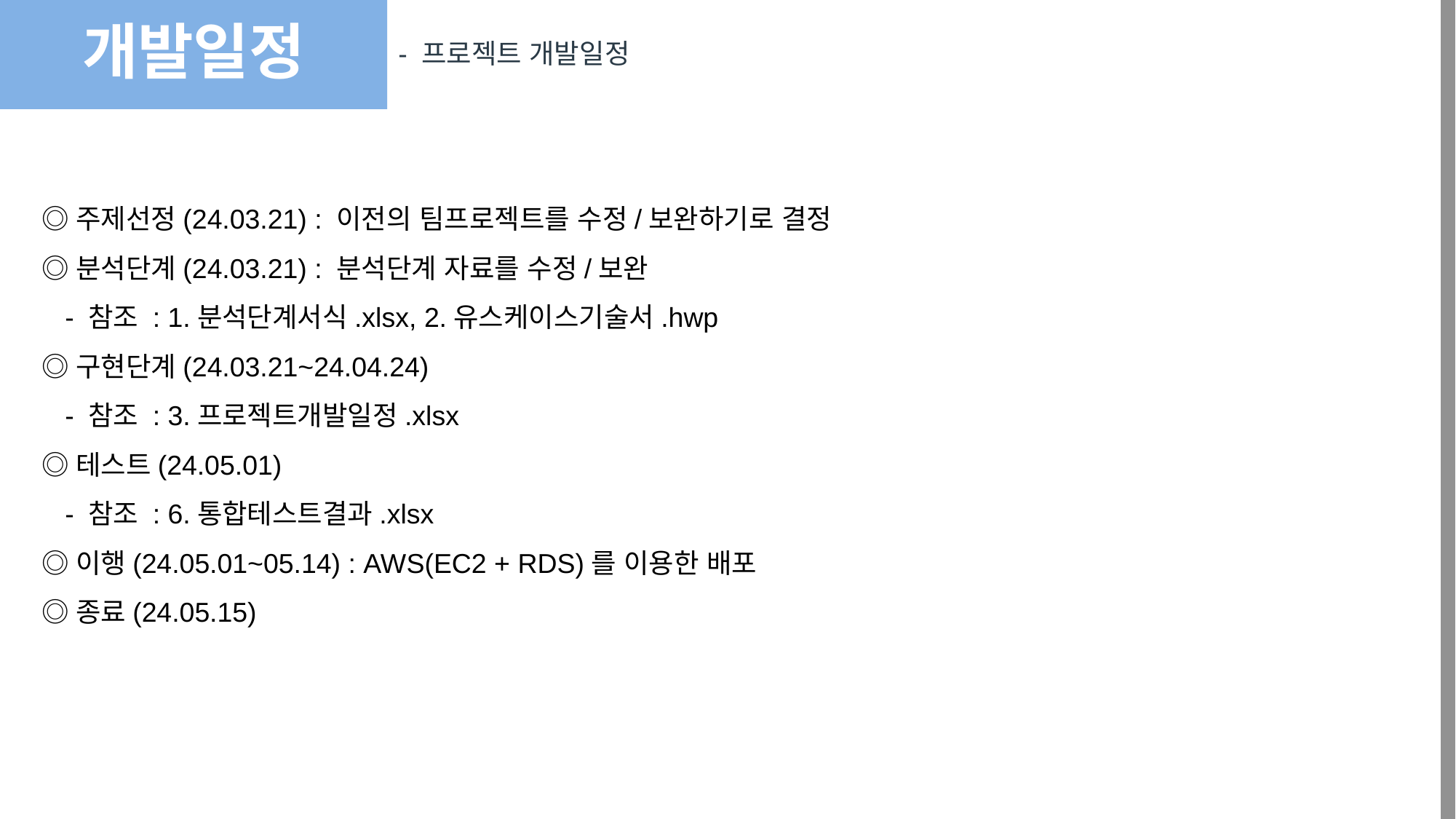

개발일정
- 프로젝트 개발일정
주제선정 : 이전의 팀프로젝트를
분석단계
개발환경구축
구현단계
종료
◎주제선정(24.03.21) : 이전의 팀프로젝트를 수정/보완하기로 결정
◎분석단계(24.03.21) : 분석단계 자료를 수정/보완
   - 참조 : 1.분석단계서식.xlsx, 2.유스케이스기술서.hwp
◎구현단계(24.03.21~24.04.24)
   - 참조 : 3.프로젝트개발일정.xlsx
◎테스트(24.05.01)
   - 참조 : 6.통합테스트결과.xlsx
◎이행(24.05.01~05.14) : AWS(EC2 + RDS)를 이용한 배포
◎종료(24.05.15)